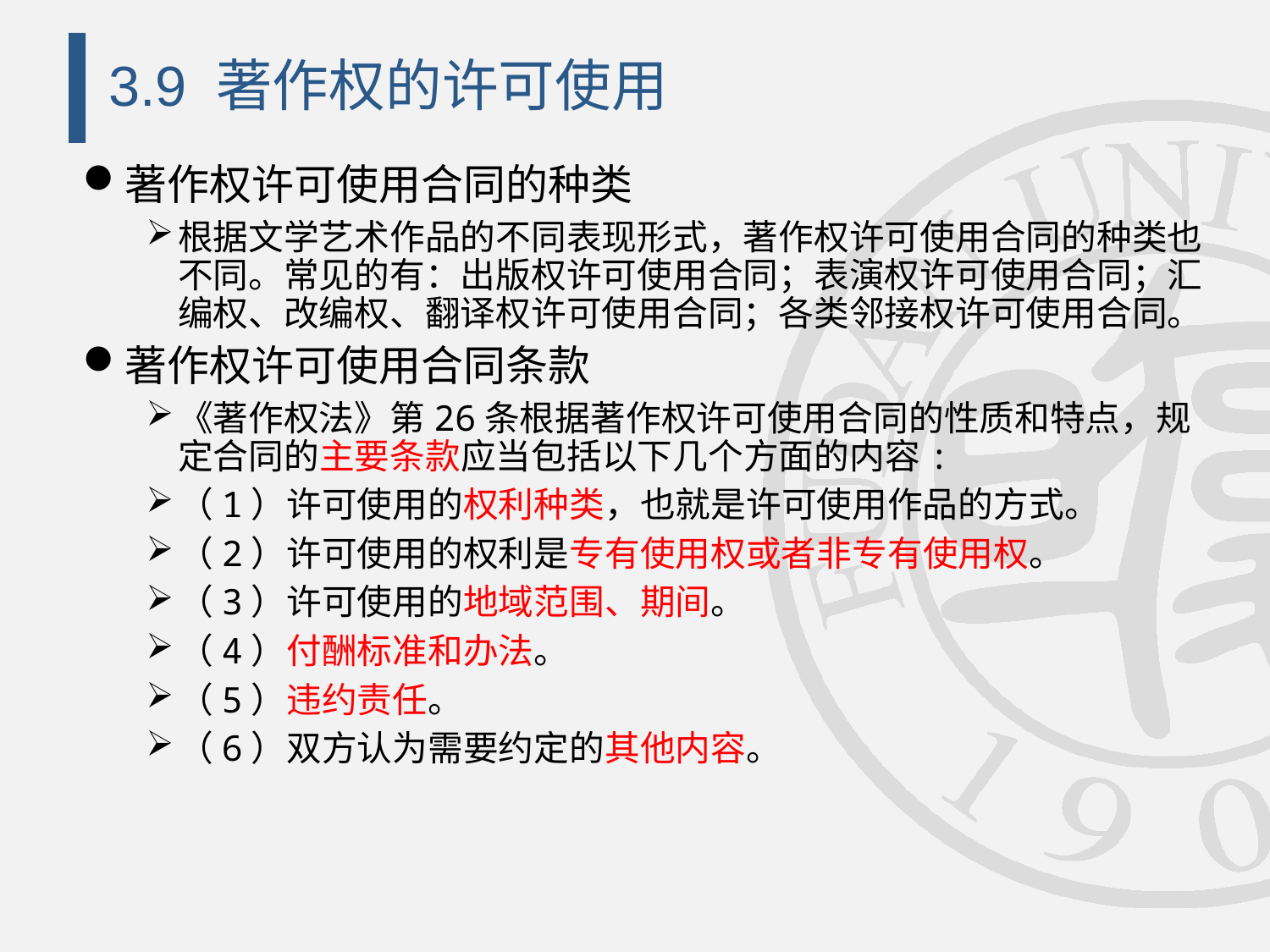

# 3.9 著作权的许可使用
著作权许可使用合同的种类
根据文学艺术作品的不同表现形式，著作权许可使用合同的种类也不同。常见的有：出版权许可使用合同；表演权许可使用合同；汇编权、改编权、翻译权许可使用合同；各类邻接权许可使用合同。
著作权许可使用合同条款
《著作权法》第26条根据著作权许可使用合同的性质和特点，规定合同的主要条款应当包括以下几个方面的内容:
（1）许可使用的权利种类，也就是许可使用作品的方式。
（2）许可使用的权利是专有使用权或者非专有使用权。
（3）许可使用的地域范围、期间。
（4）付酬标准和办法。
（5）违约责任。
（6）双方认为需要约定的其他内容。